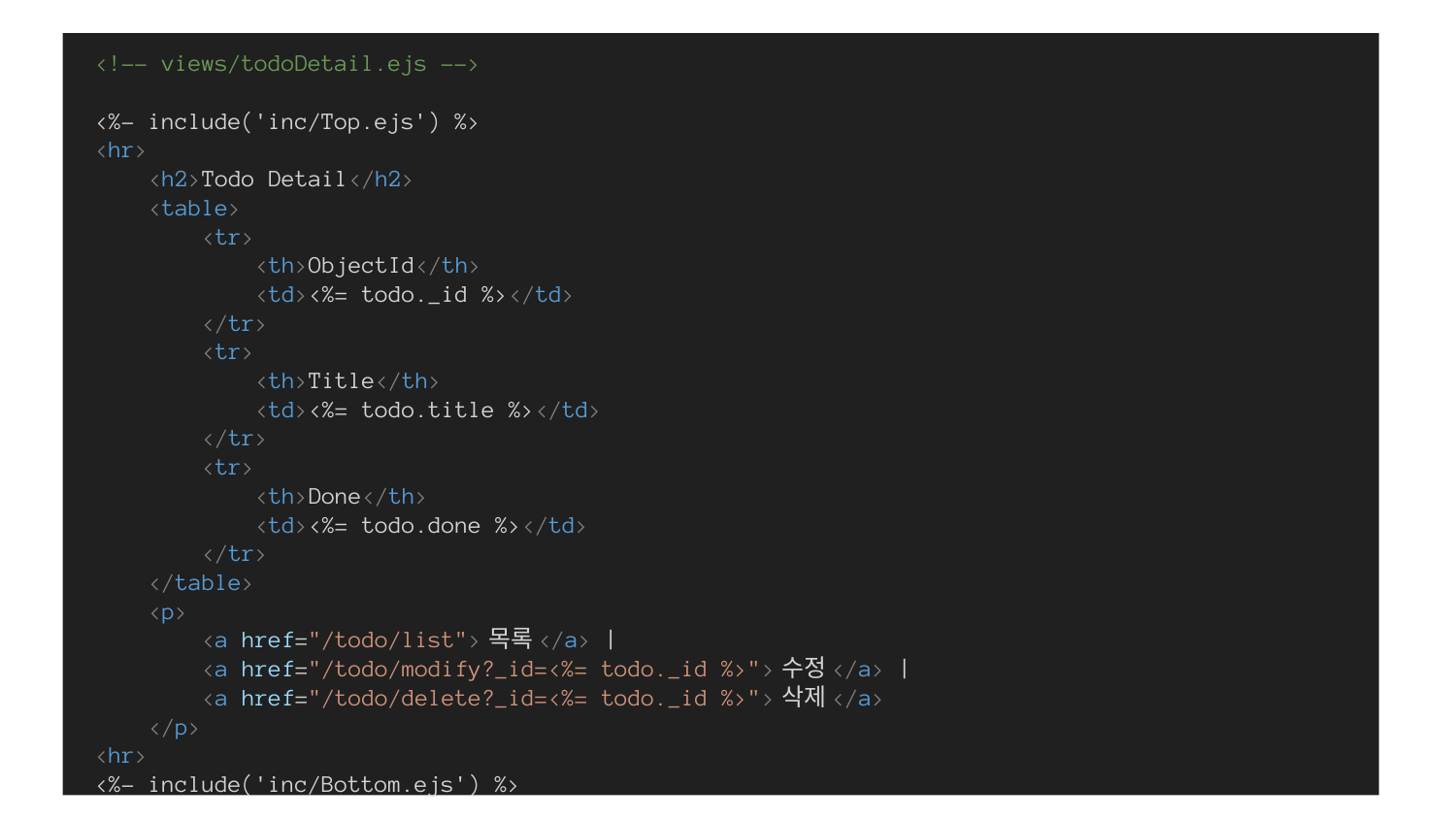

<!-- views/todoDetail.ejs -->

<%- include('inc/Top.ejs') %>
<hr>
    <h2>Todo Detail</h2>
    <table>
        <tr>
            <th>ObjectId</th>
            <td><%= todo._id %></td>
        </tr>
        <tr>
            <th>Title</th>
            <td><%= todo.title %></td>
        </tr>
        <tr>
            <th>Done</th>
            <td><%= todo.done %></td>
        </tr>
    </table>
    <p>
        <a href="/todo/list">목록</a> |
        <a href="/todo/modify?_id=<%= todo._id %>">수정</a> |
        <a href="/todo/delete?_id=<%= todo._id %>">삭제</a>
    </p>
<hr>
<%- include('inc/Bottom.ejs') %>